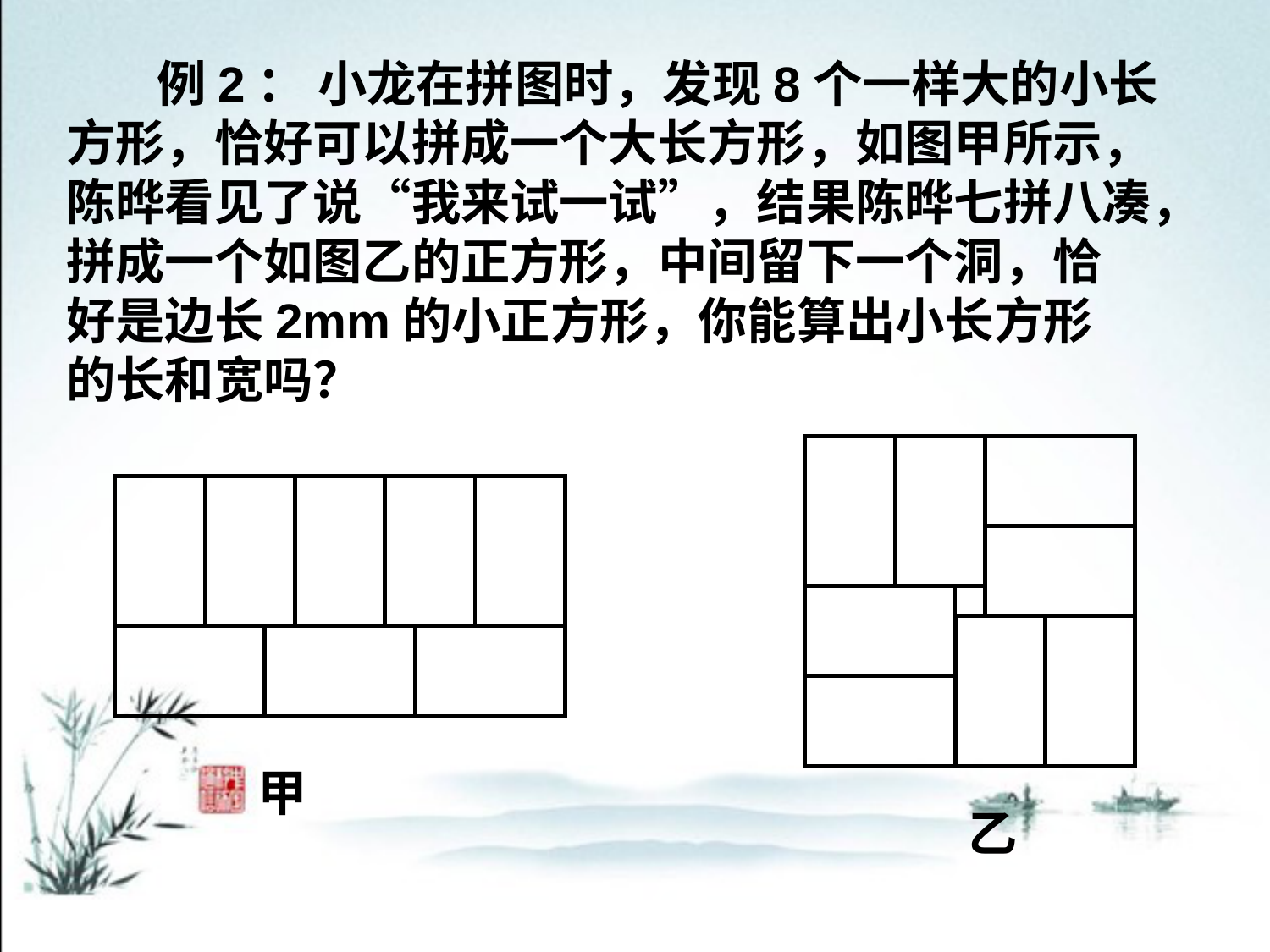

例2： 小龙在拼图时，发现8个一样大的小长
方形，恰好可以拼成一个大长方形，如图甲所示，
陈晔看见了说“我来试一试”，结果陈晔七拼八凑，
拼成一个如图乙的正方形，中间留下一个洞，恰
好是边长2mm的小正方形，你能算出小长方形
的长和宽吗？

甲
乙